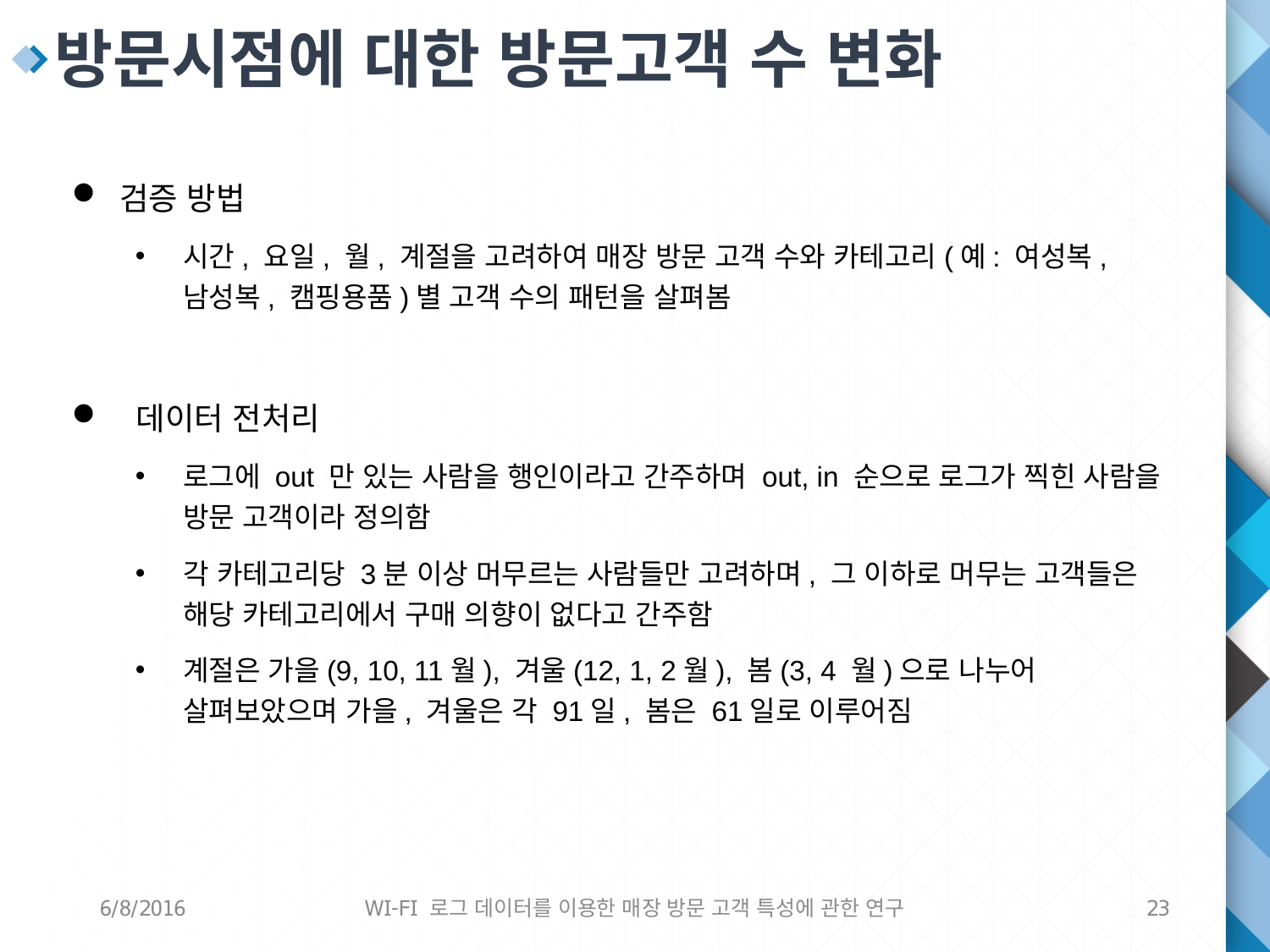

방문시점에 대한 방문고객 수 변화

검증 방법
시간, 요일, 월, 계절을 고려하여 매장 방문 고객 수와 카테고리(예: 여성복, 남성복, 캠핑용품)별 고객 수의 패턴을 살펴봄

 데이터 전처리
로그에 out 만 있는 사람을 행인이라고 간주하며 out, in 순으로 로그가 찍힌 사람을 방문 고객이라 정의함
각 카테고리당 3분 이상 머무르는 사람들만 고려하며, 그 이하로 머무는 고객들은 해당 카테고리에서 구매 의향이 없다고 간주함
계절은 가을(9, 10, 11월), 겨울(12, 1, 2월), 봄(3, 4 월)으로 나누어 살펴보았으며 가을, 겨울은 각 91일, 봄은 61일로 이루어짐
6/8/2016
WI-FI 로그 데이터를 이용한 매장 방문 고객 특성에 관한 연구
23